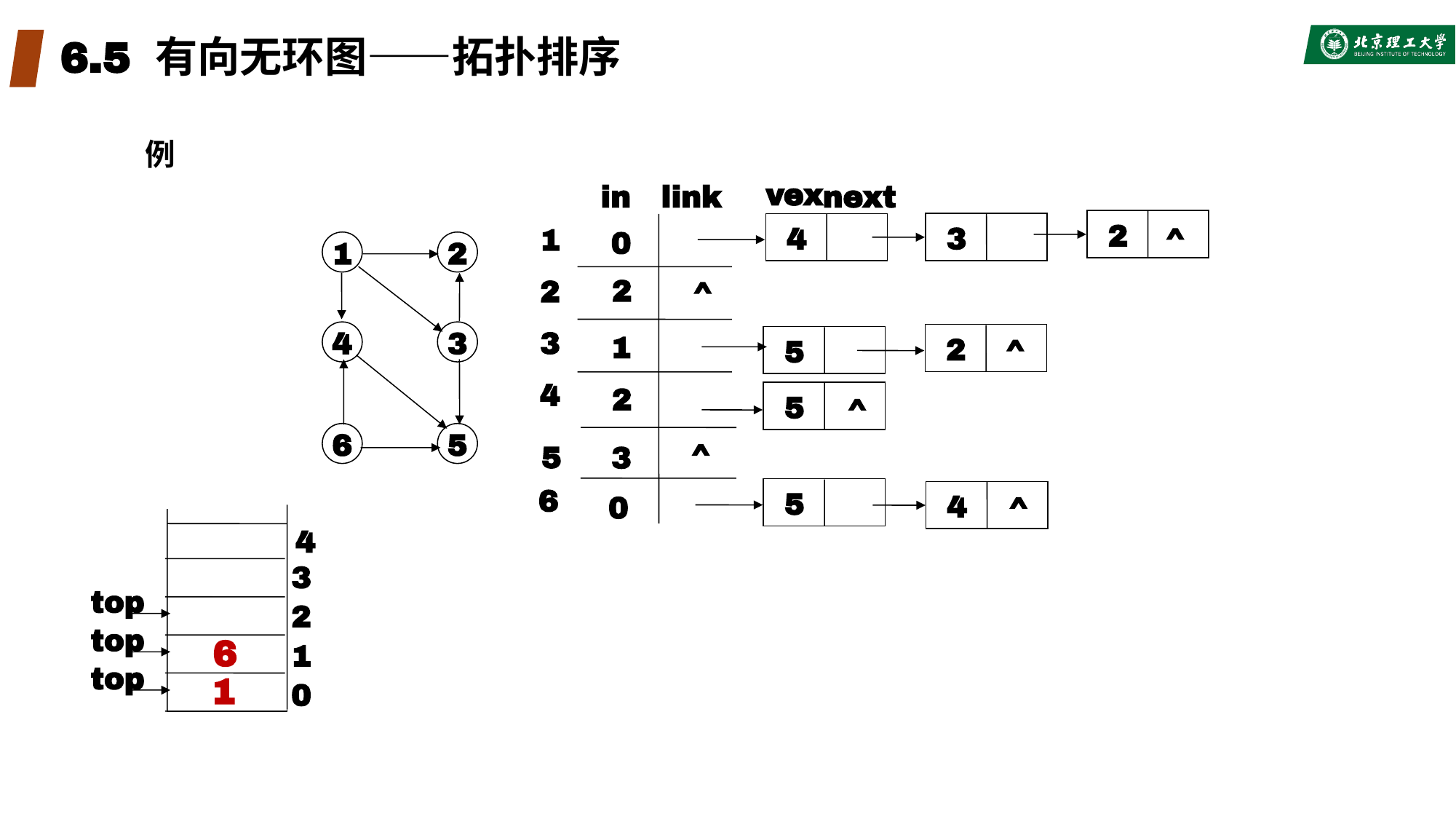

# 6.5 有向无环图——拓扑排序
例
1
2

4
3

6
5

vex
in
link
next
 2

 3

 4

^

1
2
3
4
5
6
0
2

^

1
 2

^
 5

2
 5

^

^
3

 5

 4

0
^

3
2
1
0
4

top

top

6
top

1